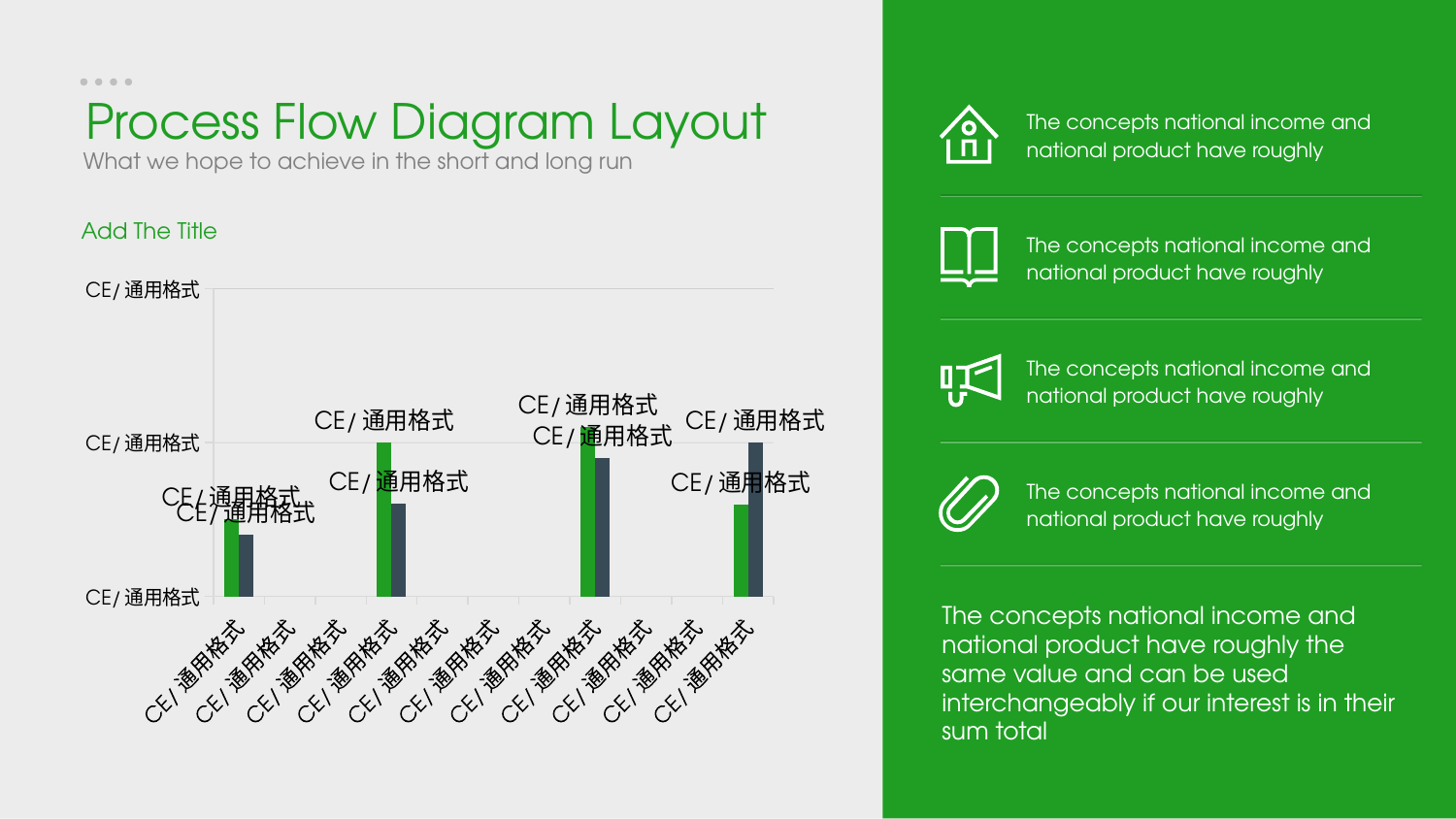

Process Flow Diagram Layout
What we hope to achieve in the short and long run
The concepts national income and national product have roughly

The concepts national income and national product have roughly

The concepts national income and national product have roughly

The concepts national income and national product have roughly

The concepts national income and national product have roughly the same value and can be used interchangeably if our interest is in their sum total
Add The Title

### Chart

| Category | 系列 1 | 系列 2 |
|---|---|---|
| 2001 | 100.0 | 80.0 |
| 2004 | 200.0 | 120.0 |
| 2008 | 220.0 | 180.0 |
| 2011 | 119.0 | 200.0 |